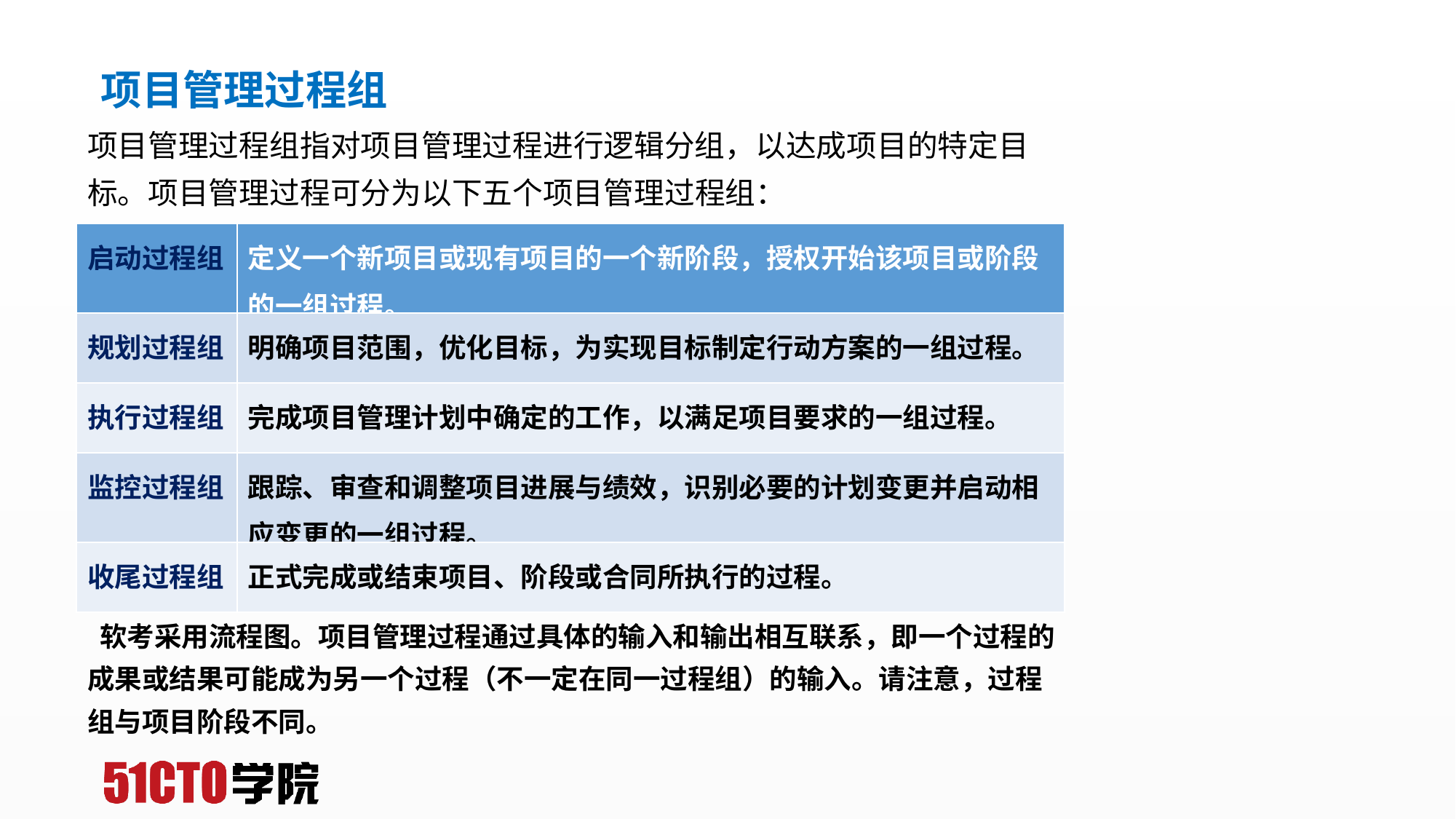

# 项目管理过程组
项目管理过程组指对项目管理过程进行逻辑分组，以达成项目的特定目标。项目管理过程可分为以下五个项目管理过程组：
| 启动过程组 | 定义一个新项目或现有项目的一个新阶段，授权开始该项目或阶段的一组过程。 |
| --- | --- |
| 规划过程组 | 明确项目范围，优化目标，为实现目标制定行动方案的一组过程。 |
| 执行过程组 | 完成项目管理计划中确定的工作，以满足项目要求的一组过程。 |
| 监控过程组 | 跟踪、审查和调整项目进展与绩效，识别必要的计划变更并启动相应变更的一组过程。 |
| 收尾过程组 | 正式完成或结束项目、阶段或合同所执行的过程。 |
 软考采用流程图。项目管理过程通过具体的输入和输出相互联系，即一个过程的成果或结果可能成为另一个过程（不一定在同一过程组）的输入。请注意，过程组与项目阶段不同。